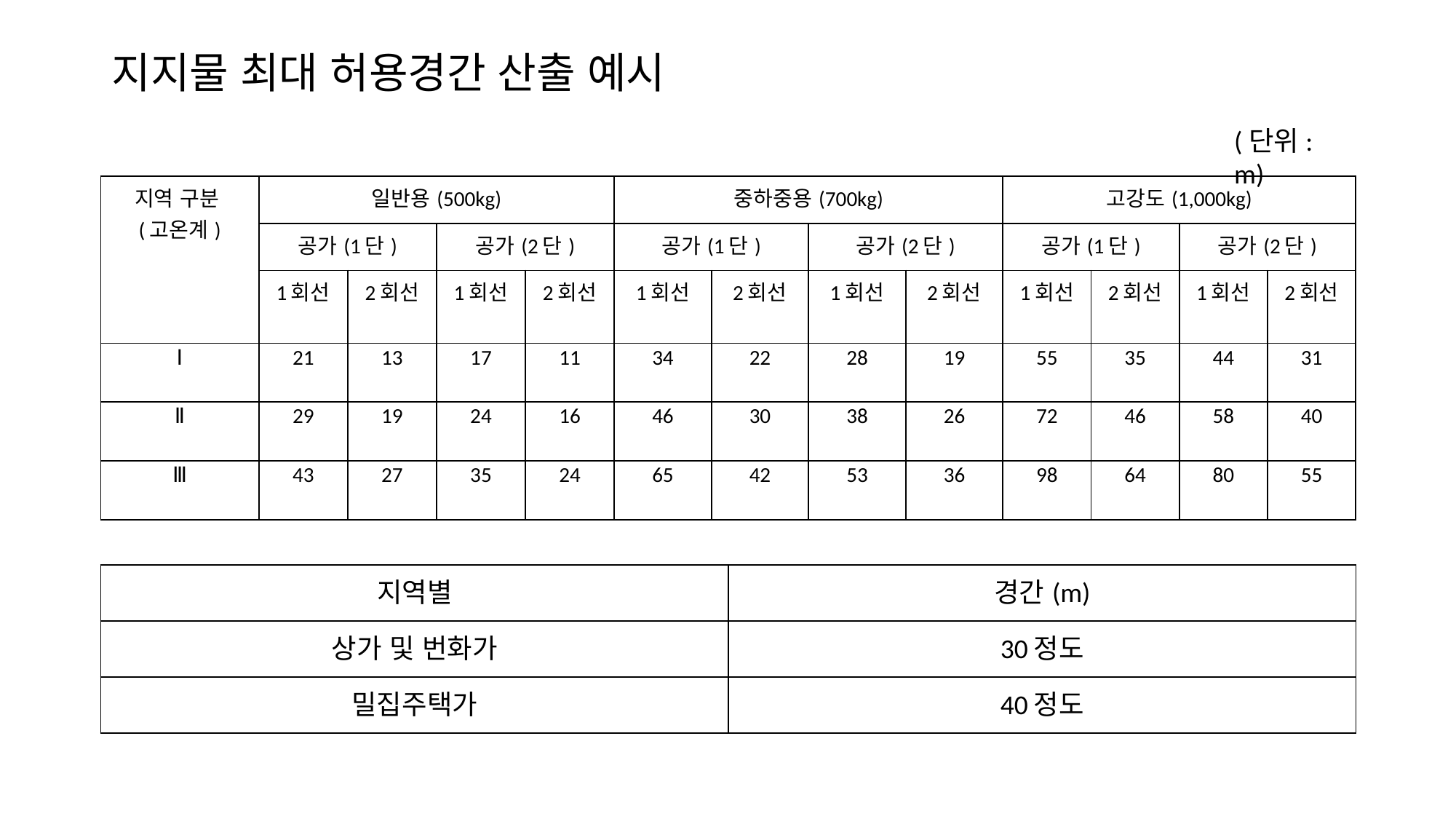

# 지지물 최대 허용경간 산출 예시
(단위: m)
| 지역 구분 (고온계) | 일반용(500kg) |  |  |  | 중하중용(700kg) |  |  |  | 고강도(1,000kg) |  |  |  |
| --- | --- | --- | --- | --- | --- | --- | --- | --- | --- | --- | --- | --- |
|  | 공가(1단) |  | 공가(2단) |  | 공가(1단) |  | 공가(2단) |  | 공가(1단) |  | 공가(2단) |  |
|  | 1회선 | 2회선 | 1회선 | 2회선 | 1회선 | 2회선 | 1회선 | 2회선 | 1회선 | 2회선 | 1회선 | 2회선 |
| Ⅰ | 21 | 13 | 17 | 11 | 34 | 22 | 28 | 19 | 55 | 35 | 44 | 31 |
| Ⅱ | 29 | 19 | 24 | 16 | 46 | 30 | 38 | 26 | 72 | 46 | 58 | 40 |
| Ⅲ | 43 | 27 | 35 | 24 | 65 | 42 | 53 | 36 | 98 | 64 | 80 | 55 |
| 지역별 | 경간(m) |
| --- | --- |
| 상가 및 번화가 | 30정도 |
| 밀집주택가 | 40정도 |